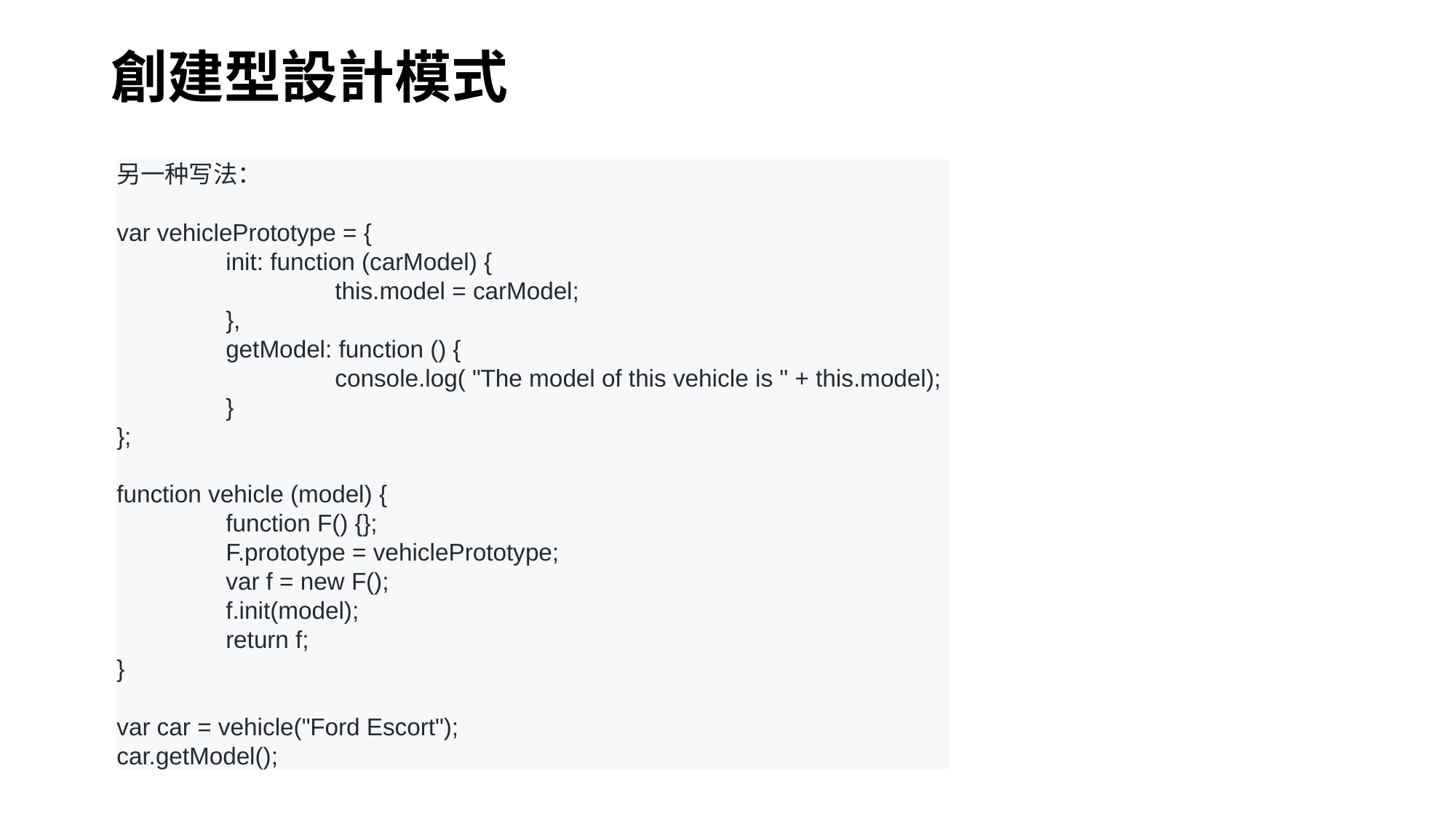

# 創建型設計模式
另一种写法：

var vehiclePrototype = {
	init: function (carModel) {
		this.model = carModel;
	},
	getModel: function () {
		console.log( "The model of this vehicle is " + this.model);
	}
};

function vehicle (model) {
	function F() {};
	F.prototype = vehiclePrototype;
	var f = new F();
	f.init(model);
	return f;
}

var car = vehicle("Ford Escort");
car.getModel();